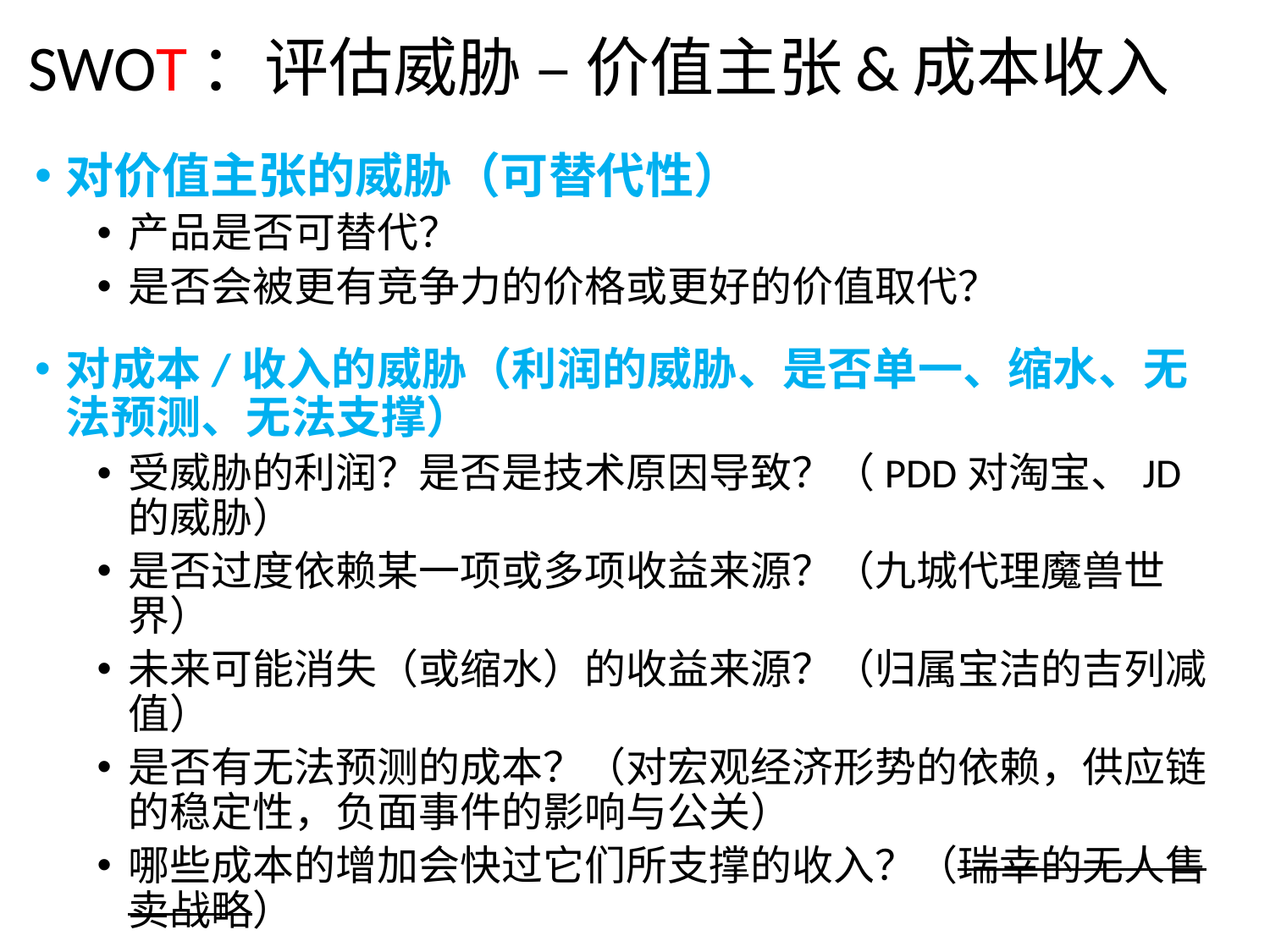

# SWOT：评估威胁 – 价值主张&成本收入
对价值主张的威胁（可替代性）
产品是否可替代？
是否会被更有竞争力的价格或更好的价值取代？

对成本/收入的威胁（利润的威胁、是否单一、缩水、无法预测、无法支撑）
受威胁的利润？是否是技术原因导致？（PDD对淘宝、JD的威胁）
是否过度依赖某一项或多项收益来源？（九城代理魔兽世界）
未来可能消失（或缩水）的收益来源？（归属宝洁的吉列减值）
是否有无法预测的成本？（对宏观经济形势的依赖，供应链的稳定性，负面事件的影响与公关）
哪些成本的增加会快过它们所支撑的收入？（瑞幸的无人售卖战略）